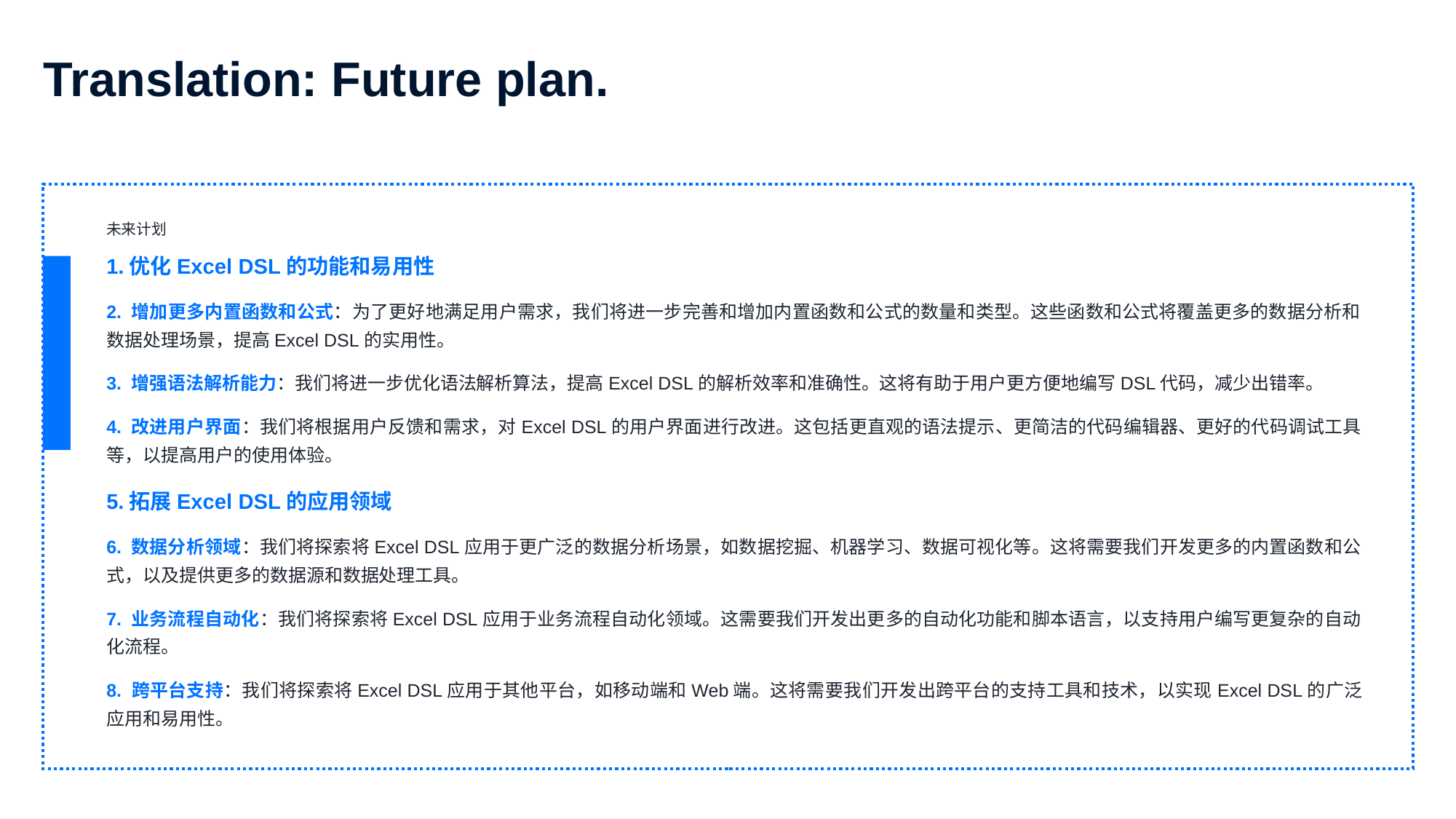

Translation: Future plan.

未来计划
1.优化Excel DSL的功能和易用性
2. 增加更多内置函数和公式：为了更好地满足用户需求，我们将进一步完善和增加内置函数和公式的数量和类型。这些函数和公式将覆盖更多的数据分析和数据处理场景，提高Excel DSL的实用性。
3. 增强语法解析能力：我们将进一步优化语法解析算法，提高Excel DSL的解析效率和准确性。这将有助于用户更方便地编写DSL代码，减少出错率。
4. 改进用户界面：我们将根据用户反馈和需求，对Excel DSL的用户界面进行改进。这包括更直观的语法提示、更简洁的代码编辑器、更好的代码调试工具等，以提高用户的使用体验。
5.拓展Excel DSL的应用领域
6. 数据分析领域：我们将探索将Excel DSL应用于更广泛的数据分析场景，如数据挖掘、机器学习、数据可视化等。这将需要我们开发更多的内置函数和公式，以及提供更多的数据源和数据处理工具。
7. 业务流程自动化：我们将探索将Excel DSL应用于业务流程自动化领域。这需要我们开发出更多的自动化功能和脚本语言，以支持用户编写更复杂的自动化流程。
8. 跨平台支持：我们将探索将Excel DSL应用于其他平台，如移动端和Web端。这将需要我们开发出跨平台的支持工具和技术，以实现Excel DSL的广泛应用和易用性。